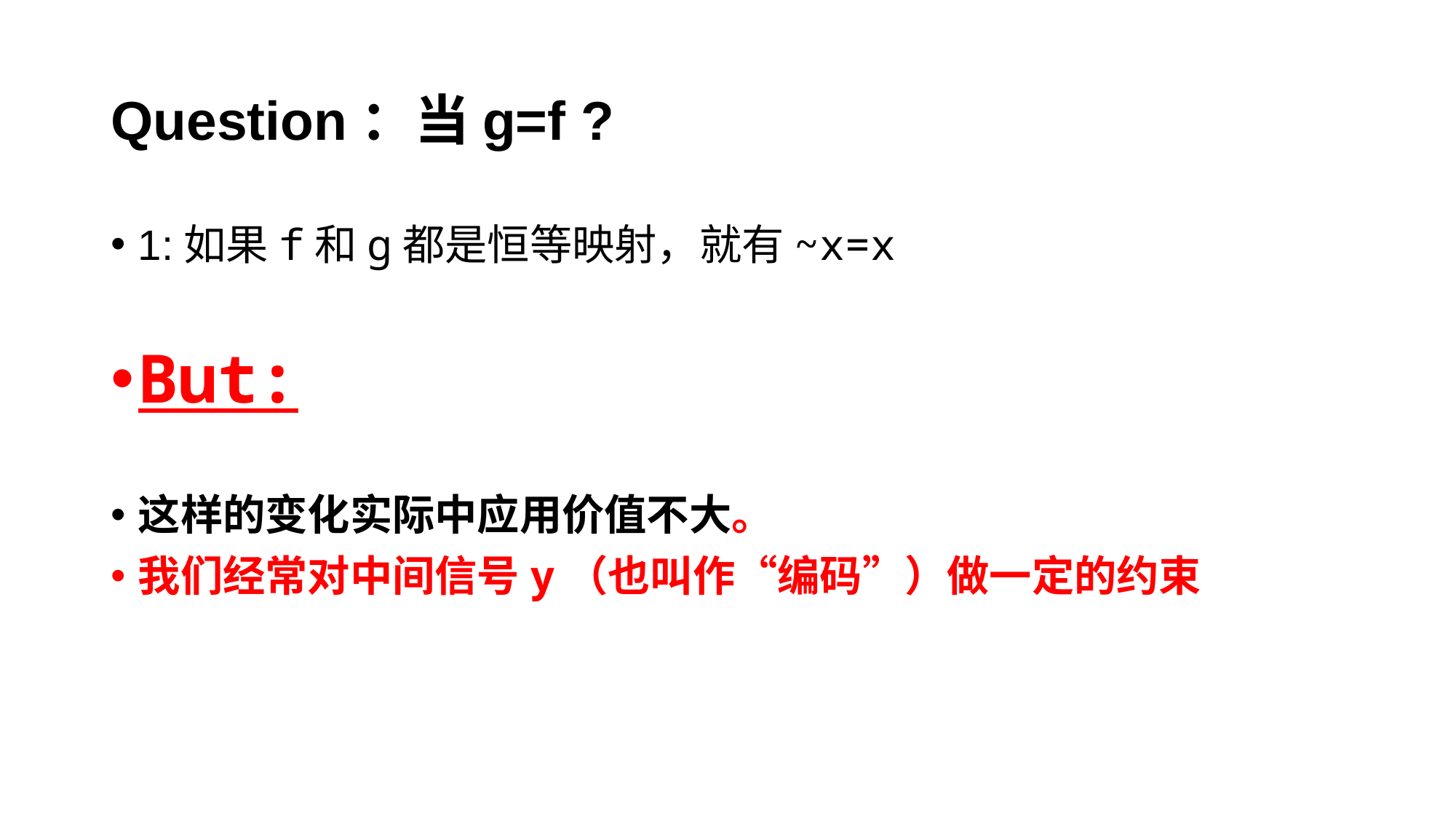

# Question：当g=f ?
1:如果f和g都是恒等映射，就有~x=x

But:

这样的变化实际中应用价值不大。
我们经常对中间信号y（也叫作“编码”）做一定的约束